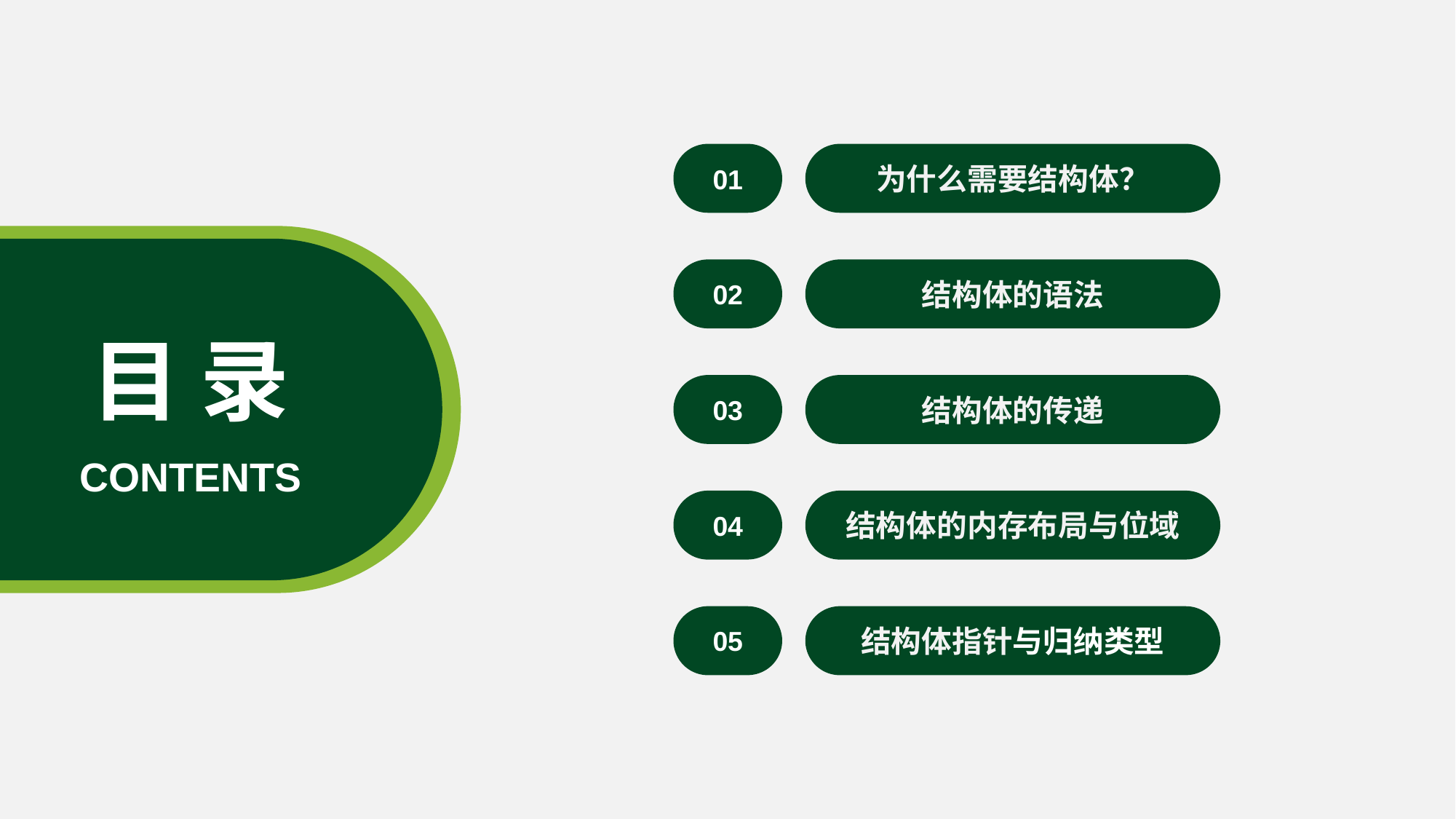

01
为什么需要结构体？

02
结构体的语法
目 录
03
结构体的传递
CONTENTS
04
结构体的内存布局与位域
05
结构体指针与归纳类型